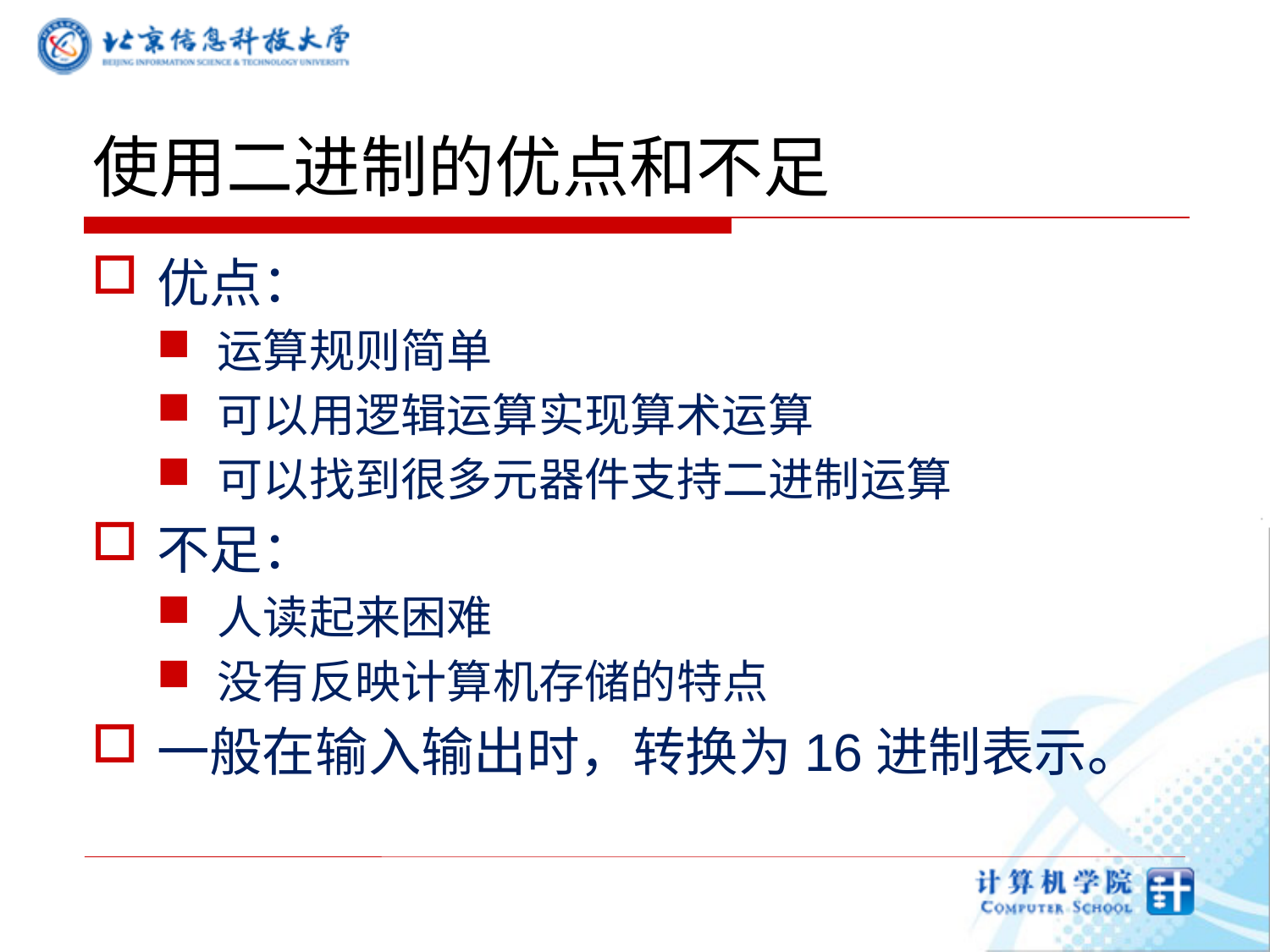

# 使用二进制的优点和不足
优点：
运算规则简单
可以用逻辑运算实现算术运算
可以找到很多元器件支持二进制运算
不足：
人读起来困难
没有反映计算机存储的特点
一般在输入输出时，转换为16进制表示。